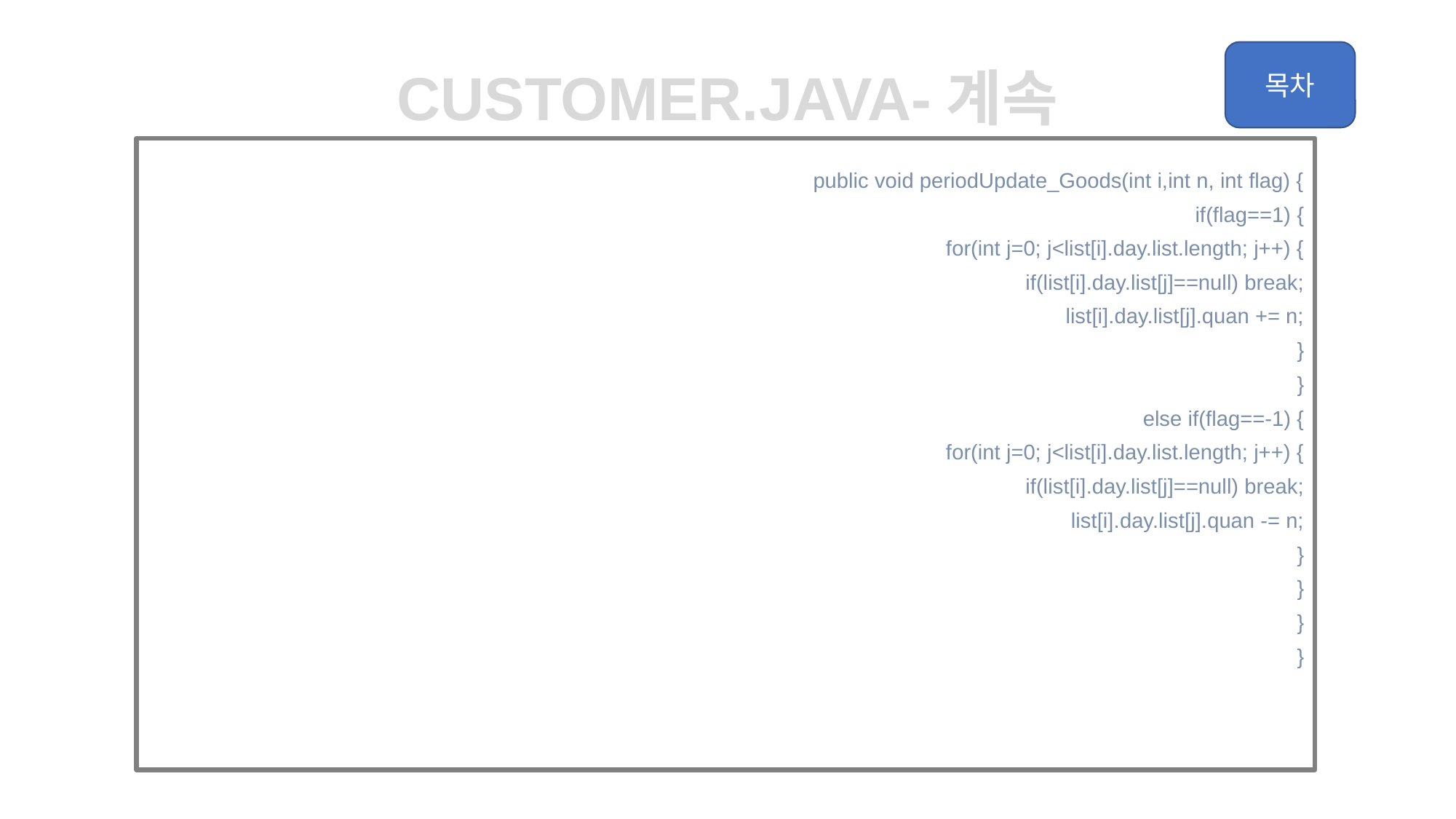

Customer.java-계속

	public void periodUpdate_Goods(int i,int n, int flag) {
		if(flag==1) {
			for(int j=0; j<list[i].day.list.length; j++) {
				if(list[i].day.list[j]==null) break;
				list[i].day.list[j].quan += n;
			}
		}
		else if(flag==-1) {
			for(int j=0; j<list[i].day.list.length; j++) {
				if(list[i].day.list[j]==null) break;
				list[i].day.list[j].quan -= n;
			}
		}
	}
}